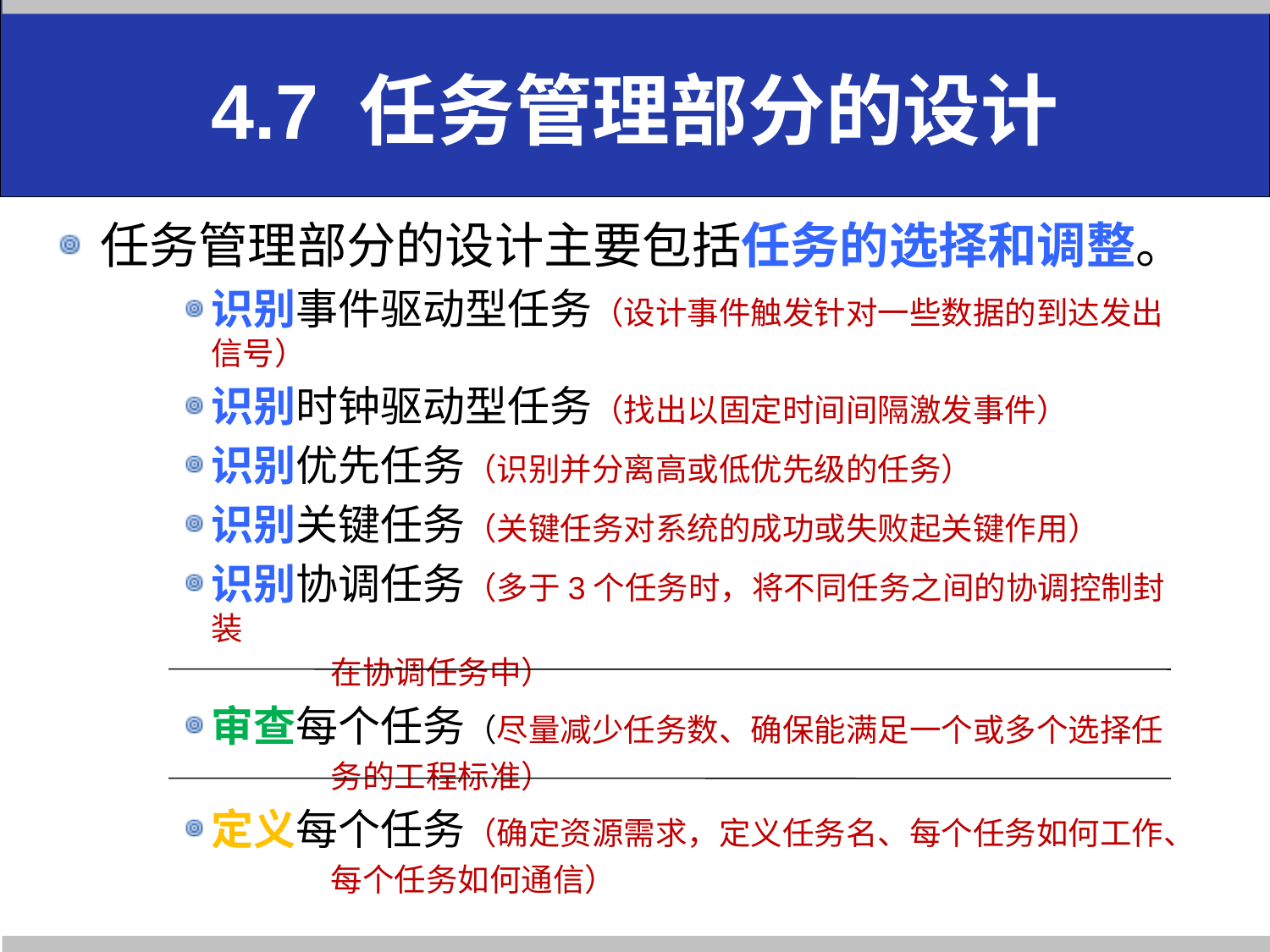

# 4.7 任务管理部分的设计
任务管理部分的设计主要包括任务的选择和调整。
识别事件驱动型任务（设计事件触发针对一些数据的到达发出信号）
识别时钟驱动型任务（找出以固定时间间隔激发事件）
识别优先任务（识别并分离高或低优先级的任务）
识别关键任务（关键任务对系统的成功或失败起关键作用）
识别协调任务（多于3个任务时，将不同任务之间的协调控制封装
                    在协调任务中）
审查每个任务（尽量减少任务数、确保能满足一个或多个选择任
                    务的工程标准）
定义每个任务（确定资源需求，定义任务名、每个任务如何工作、
                    每个任务如何通信）
605